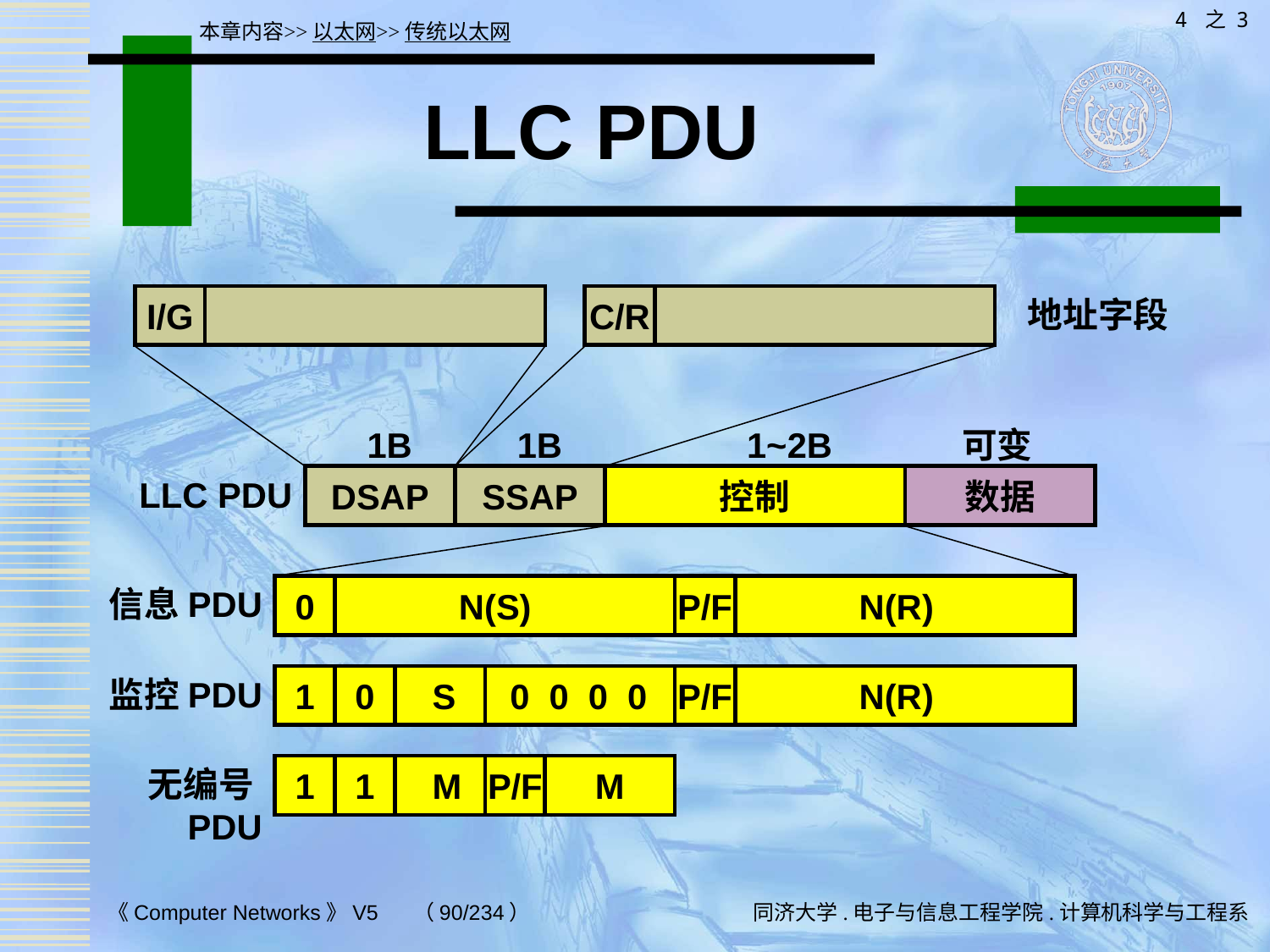

4 之 3
本章内容>>以太网>>传统以太网
# LLC PDU
I/G

C/R

地址字段

1B
1B
1~2B
可变
LLC PDU
DSAP
SSAP
控制
数据

信息PDU
0
N(S)
P/F
N(R)
监控PDU
1
0
S
0  0  0  0
P/F
N(R)
无编号PDU
1
1
M
P/F
M